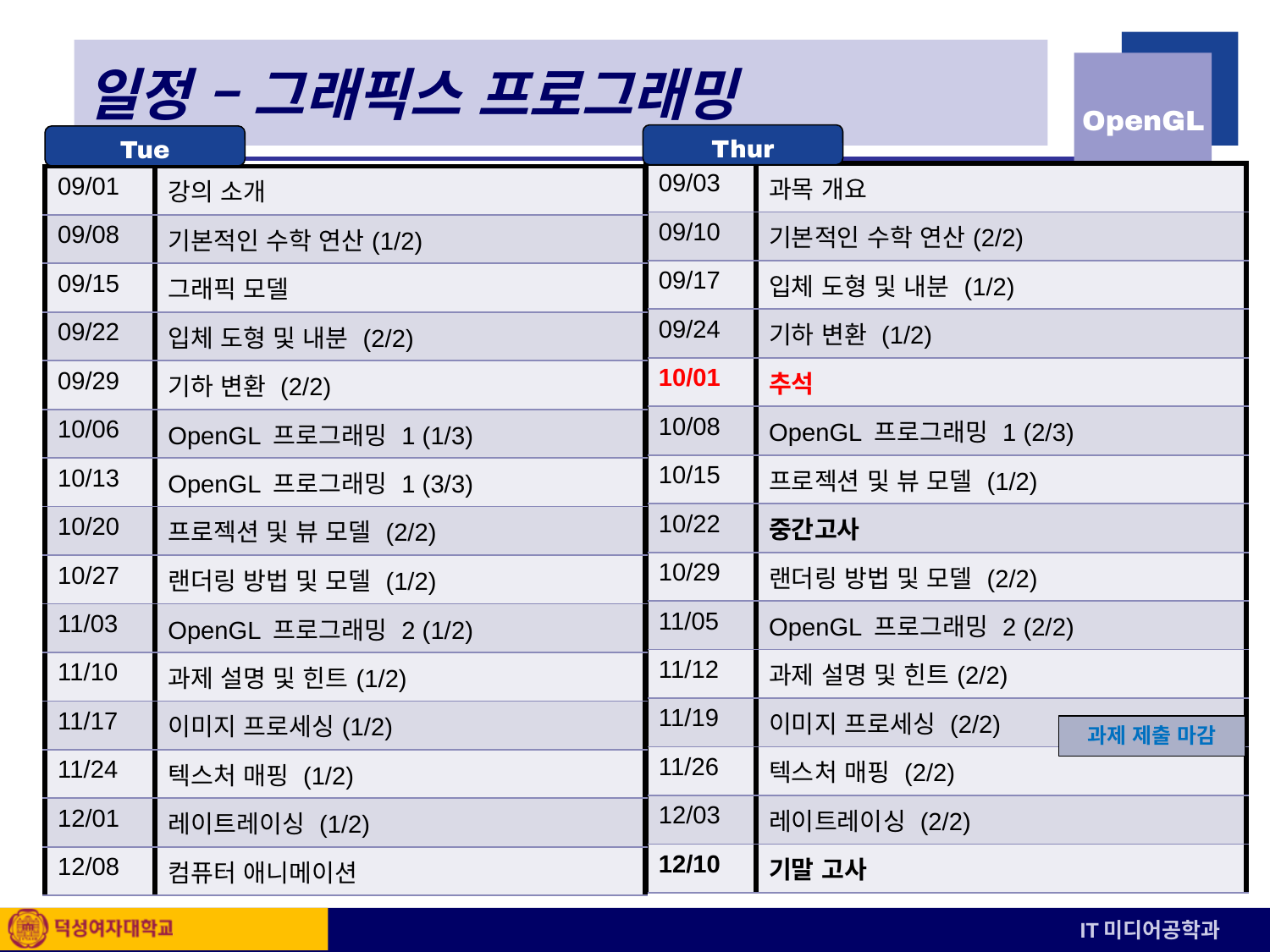

# 일정 – 그래픽스 프로그래밍
Thur
Tue
| 09/03 | 과목 개요 |
| --- | --- |
| 09/10 | 기본적인 수학 연산(2/2) |
| 09/17 | 입체 도형 및 내분 (1/2) |
| 09/24 | 기하 변환 (1/2) |
| 10/01 | 추석 |
| 10/08 | OpenGL 프로그래밍 1 (2/3) |
| 10/15 | 프로젝션 및 뷰 모델 (1/2) |
| 10/22 | 중간고사 |
| 10/29 | 랜더링 방법 및 모델 (2/2) |
| 11/05 | OpenGL 프로그래밍 2 (2/2) |
| 11/12 | 과제 설명 및 힌트(2/2) |
| 11/19 | 이미지 프로세싱 (2/2) |
| 11/26 | 텍스처 매핑 (2/2) |
| 12/03 | 레이트레이싱 (2/2) |
| 12/10 | 기말 고사 |
| 09/01 | 강의 소개 |
| --- | --- |
| 09/08 | 기본적인 수학 연산(1/2) |
| 09/15 | 그래픽 모델 |
| 09/22 | 입체 도형 및 내분 (2/2) |
| 09/29 | 기하 변환 (2/2) |
| 10/06 | OpenGL 프로그래밍 1 (1/3) |
| 10/13 | OpenGL 프로그래밍 1 (3/3) |
| 10/20 | 프로젝션 및 뷰 모델 (2/2) |
| 10/27 | 랜더링 방법 및 모델 (1/2) |
| 11/03 | OpenGL 프로그래밍 2 (1/2) |
| 11/10 | 과제 설명 및 힌트(1/2) |
| 11/17 | 이미지 프로세싱(1/2) |
| 11/24 | 텍스처 매핑 (1/2) |
| 12/01 | 레이트레이싱 (1/2) |
| 12/08 | 컴퓨터 애니메이션 |
과제 제출 마감